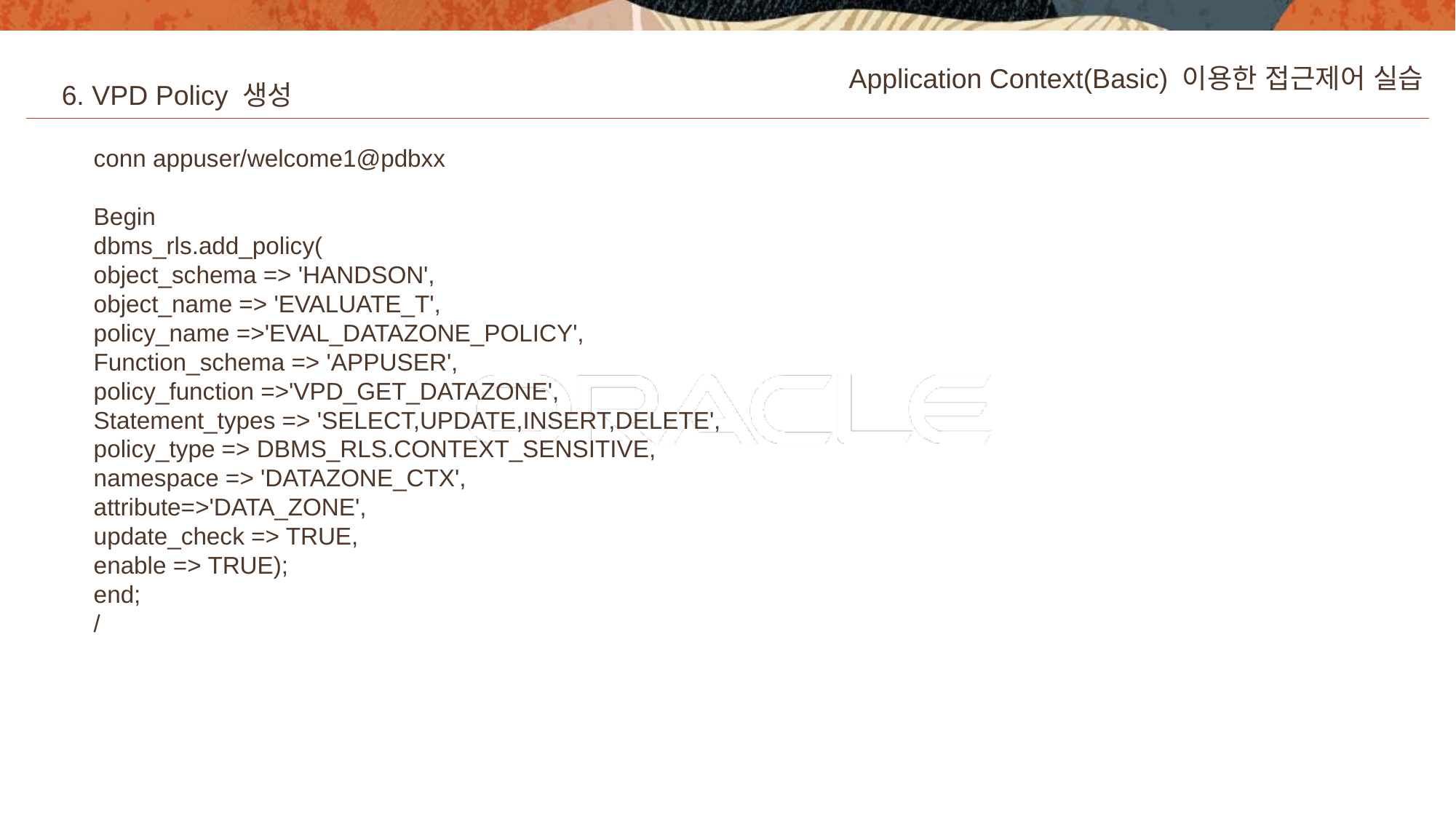

Application Context(Basic) 이용한 접근제어 실습
6. VPD Policy 생성
conn appuser/welcome1@pdbxx

Begin
dbms_rls.add_policy(
object_schema => 'HANDSON',
object_name => 'EVALUATE_T',
policy_name =>'EVAL_DATAZONE_POLICY',
Function_schema => 'APPUSER',
policy_function =>'VPD_GET_DATAZONE',
Statement_types => 'SELECT,UPDATE,INSERT,DELETE',
policy_type => DBMS_RLS.CONTEXT_SENSITIVE,
namespace => 'DATAZONE_CTX',
attribute=>'DATA_ZONE',
update_check => TRUE,
enable => TRUE);
end;
/
32
Copyright © 2020, Oracle and/or its affiliates. All rights reserved.